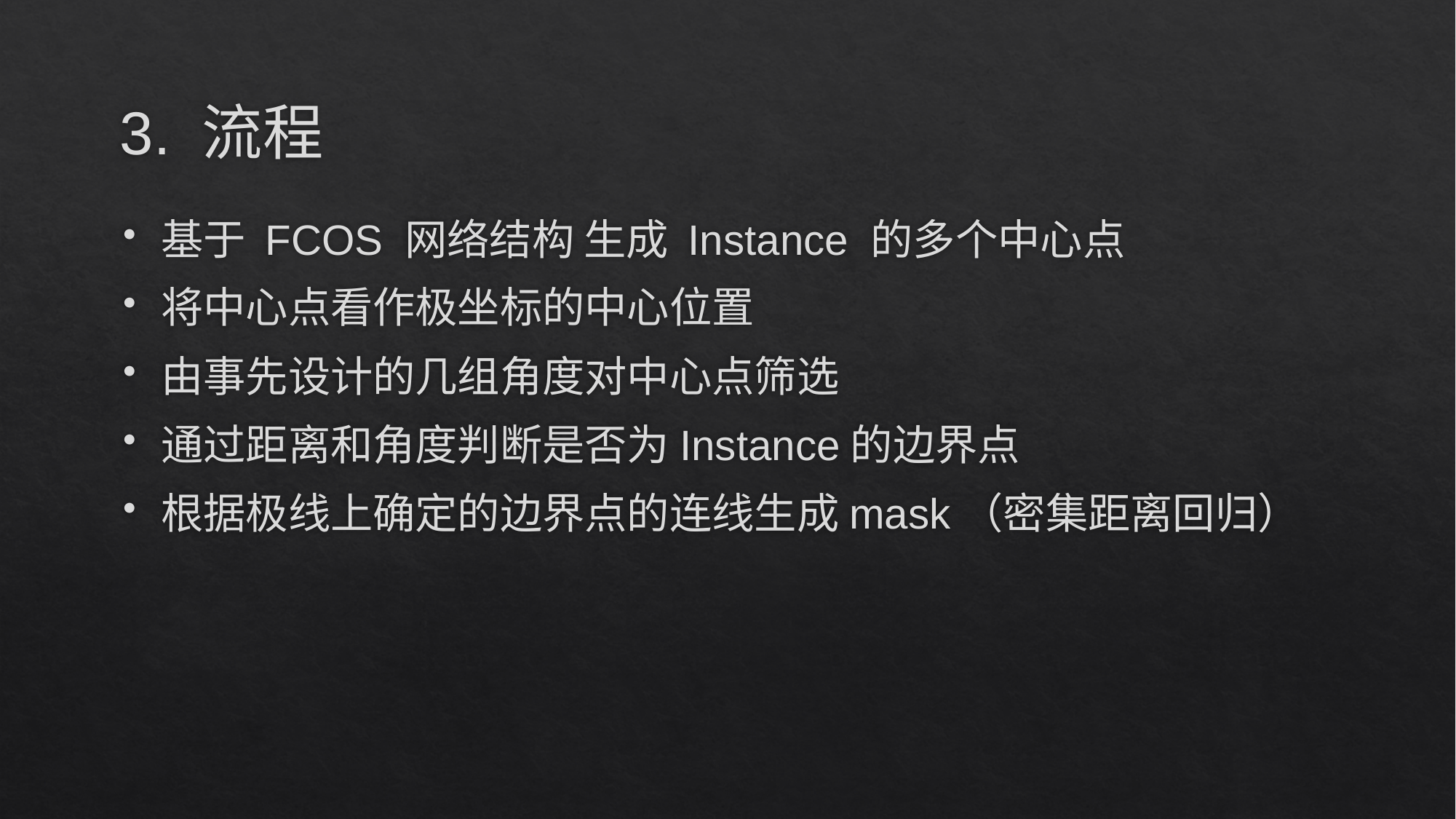

# 3. 流程
基于 FCOS 网络结构 生成 Instance 的多个中心点
将中心点看作极坐标的中心位置
由事先设计的几组角度对中心点筛选
通过距离和角度判断是否为Instance的边界点
根据极线上确定的边界点的连线生成mask（密集距离回归）